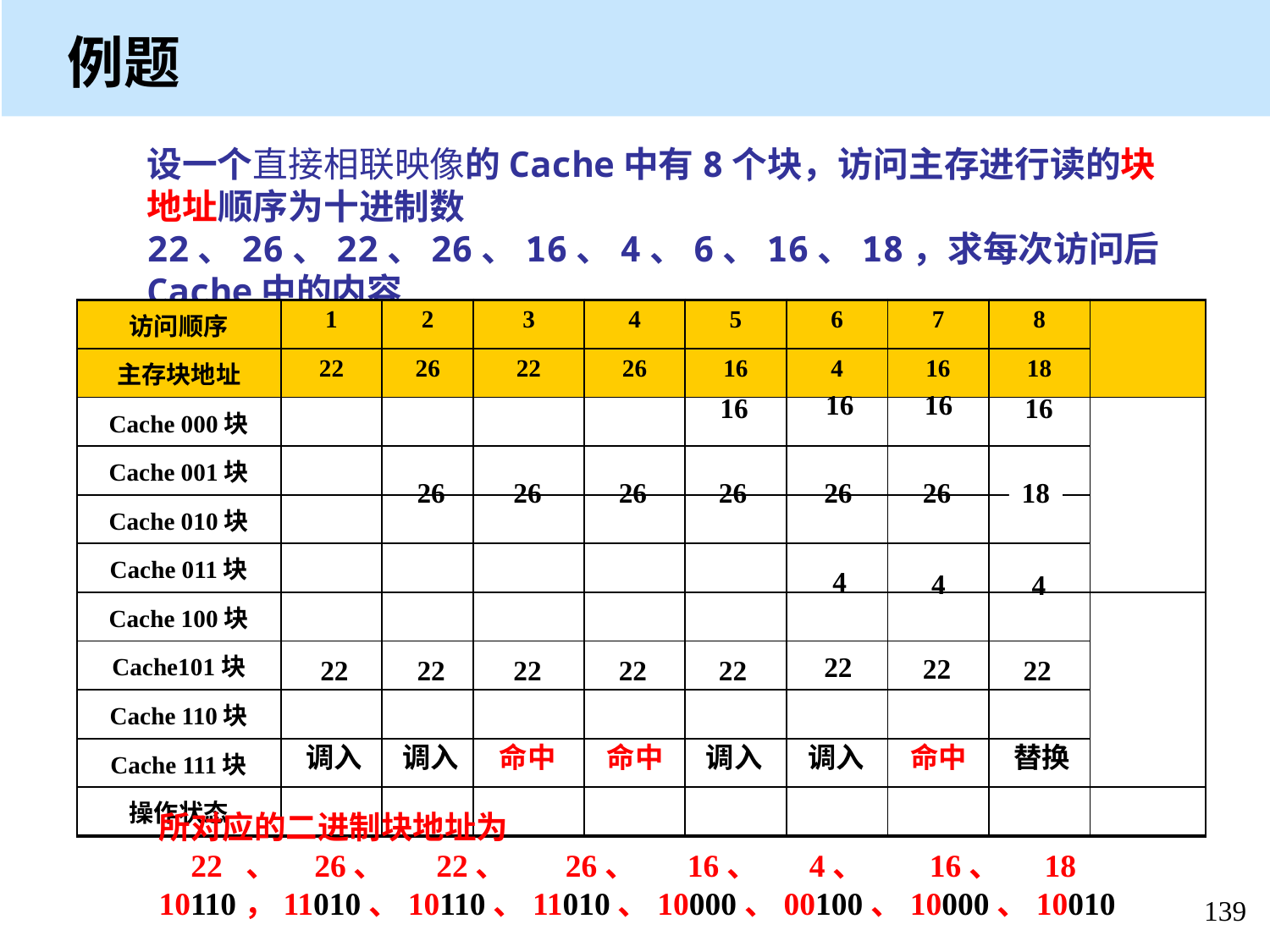

# 例题
	设一个直接相联映像的Cache中有8个块，访问主存进行读的块地址顺序为十进制数22、26、22、26、16、4、6、16、18，求每次访问后Cache中的内容
| 访问顺序 | 1 | 2 | 3 | 4 | 5 | 6 | 7 | 8 |  |
| --- | --- | --- | --- | --- | --- | --- | --- | --- | --- |
| 主存块地址 | 22 | 26 | 22 | 26 | 16 | 4 | 16 | 18 |  |
| Cache 000块 |  |  |  |  |  |  |  |  |  |
| Cache 001块 |  |  |  |  |  |  |  |  |  |
| Cache 010块 |  |  |  |  |  |  |  |  |  |
| Cache 011块 |  |  |  |  |  |  |  |  |  |
| Cache 100块 |  |  |  |  |  |  |  |  |  |
| Cache101块 |  |  |  |  |  |  |  |  |  |
| Cache 110块 |  |  |  |  |  |  |  |  |  |
| Cache 111块 |  |  |  |  |  |  |  |  |  |
| 操作状态 |  |  |  |  |  |  |  |  |  |
16
16
16
16
26
26
26
26
26
26
18
26
4
4
4
22
22
22
22
22
22
22
22
调入
调入
命中
命中
调入
调入
命中
替换
所对应的二进制块地址为
    22  、    26、      22、       26、      16、      4、        16、     18
10110，11010、10110、11010、10000、00100、10000、10010